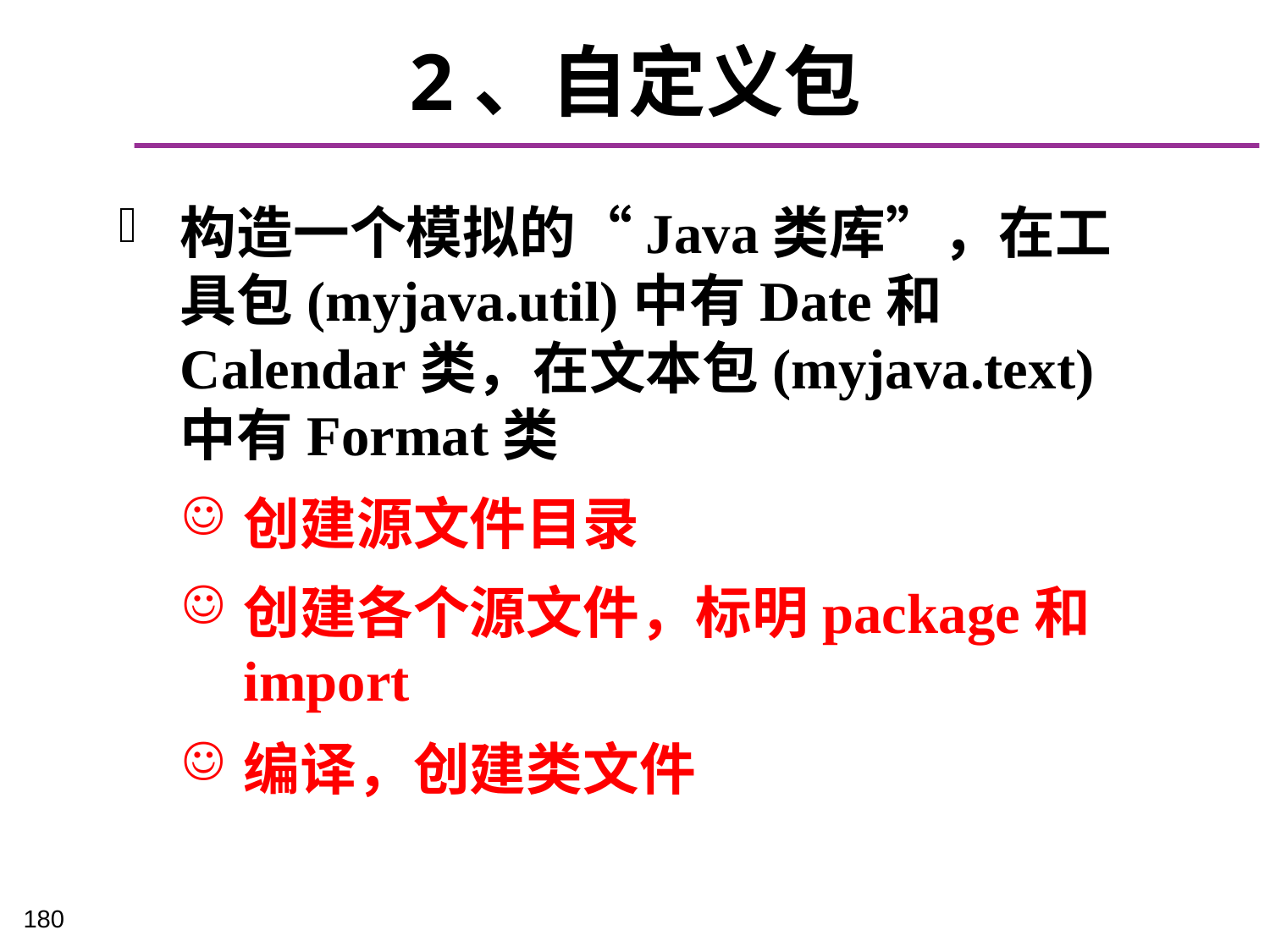

# 2、自定义包
构造一个模拟的“Java类库”，在工具包(myjava.util)中有Date和Calendar类，在文本包(myjava.text)中有Format类
创建源文件目录
创建各个源文件，标明package和import
编译，创建类文件
180